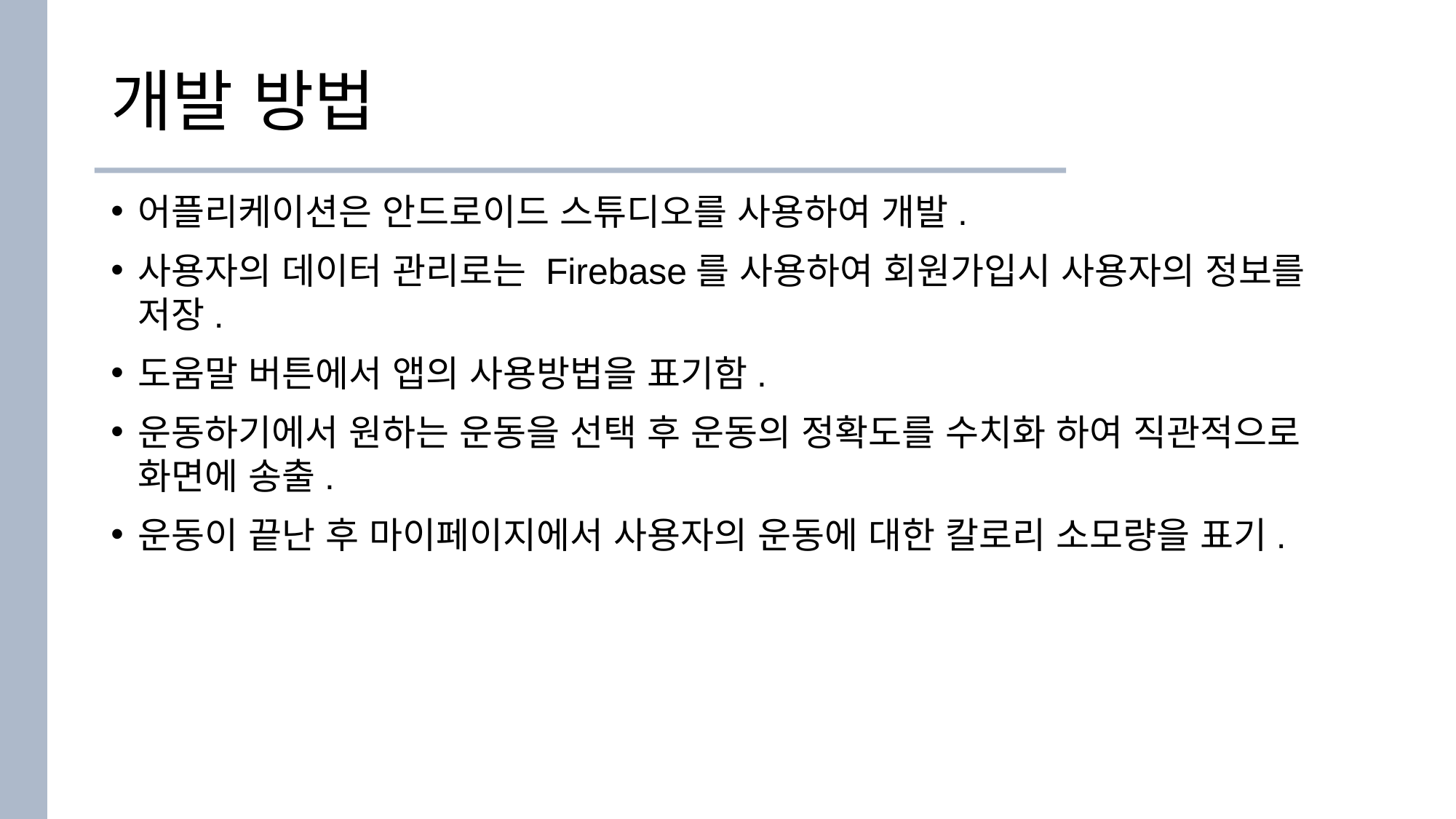

# 개발 방법
어플리케이션은 안드로이드 스튜디오를 사용하여 개발.
사용자의 데이터 관리로는 Firebase를 사용하여 회원가입시 사용자의 정보를 저장.
도움말 버튼에서 앱의 사용방법을 표기함.
운동하기에서 원하는 운동을 선택 후 운동의 정확도를 수치화 하여 직관적으로 화면에 송출.
운동이 끝난 후 마이페이지에서 사용자의 운동에 대한 칼로리 소모량을 표기.